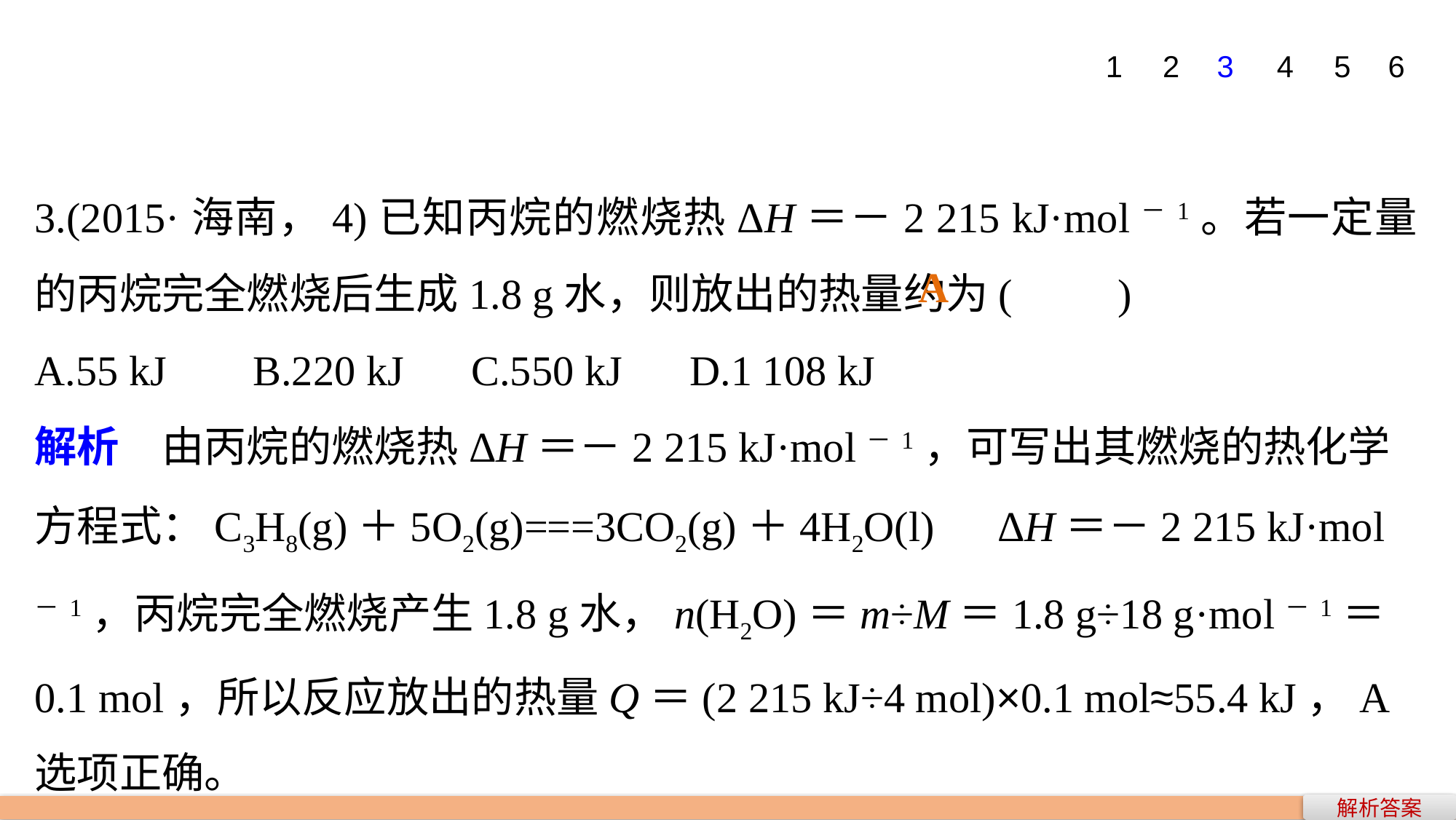

1
2
3
4
5
6
3.(2015·海南，4)已知丙烷的燃烧热ΔH＝－2 215 kJ·mol－1。若一定量的丙烷完全燃烧后生成1.8 g水，则放出的热量约为(　　)
A.55 kJ  	B.220 kJ  	C.550 kJ  	D.1 108 kJ
解析　由丙烷的燃烧热ΔH＝－2 215 kJ·mol－1，可写出其燃烧的热化学方程式：C3H8(g)＋5O2(g)===3CO2(g)＋4H2O(l)　ΔH＝－2 215 kJ·mol－1，丙烷完全燃烧产生1.8 g水，n(H2O)＝m÷M＝1.8 g÷18 g·mol－1＝0.1 mol，所以反应放出的热量Q＝(2 215 kJ÷4 mol)×0.1 mol≈55.4 kJ，A选项正确。
A
解析答案